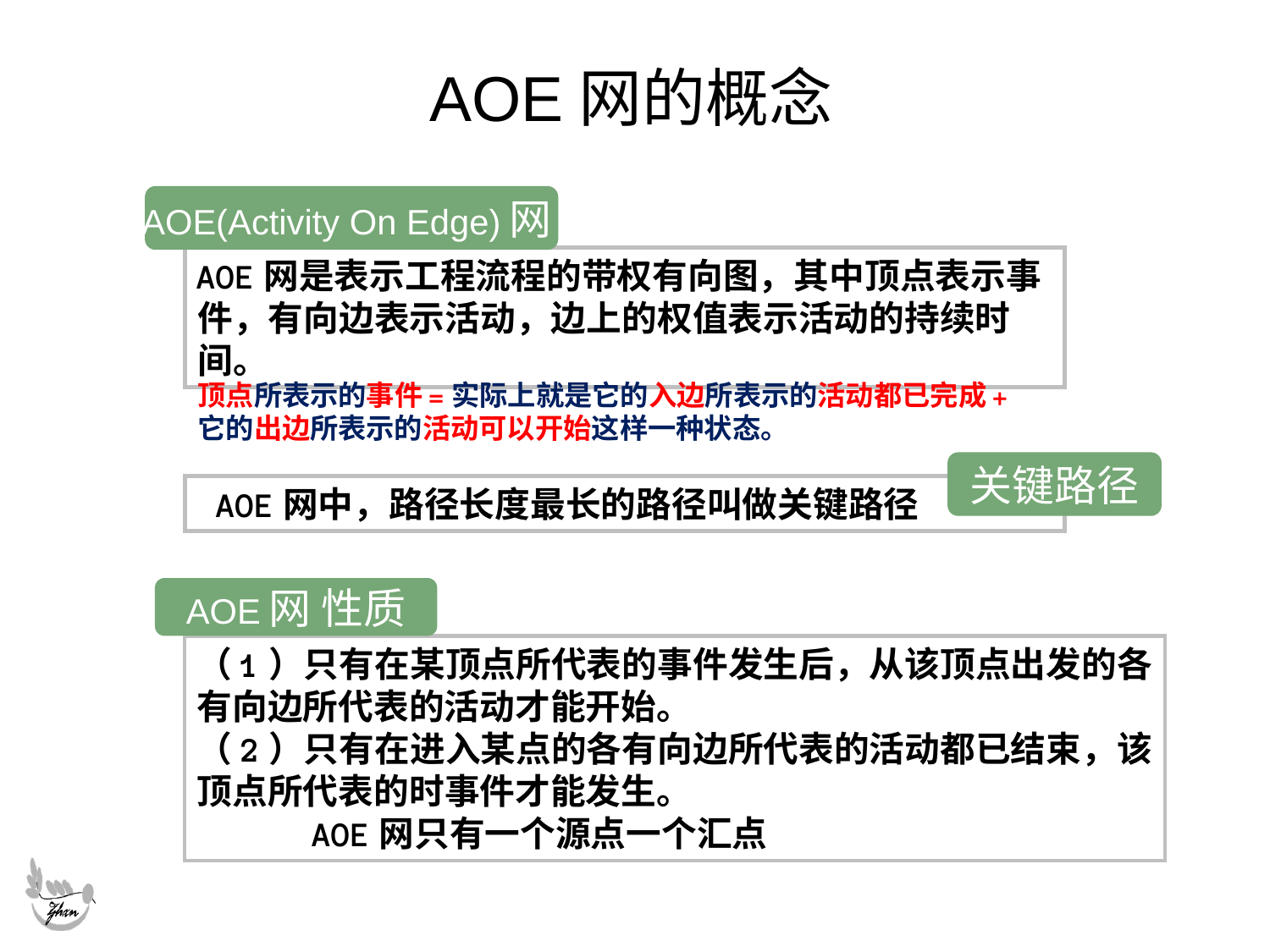

# AOE网的概念
AOE(Activity On Edge)网
AOE网是表示工程流程的带权有向图，其中顶点表示事件，有向边表示活动，边上的权值表示活动的持续时间。
顶点所表示的事件=实际上就是它的入边所表示的活动都已完成+
它的出边所表示的活动可以开始这样一种状态。
关键路径
 AOE网中，路径长度最长的路径叫做关键路径
AOE网 性质
（1）只有在某顶点所代表的事件发生后，从该顶点出发的各有向边所代表的活动才能开始。
（2）只有在进入某点的各有向边所代表的活动都已结束，该顶点所代表的时事件才能发生。
      AOE网只有一个源点一个汇点
157